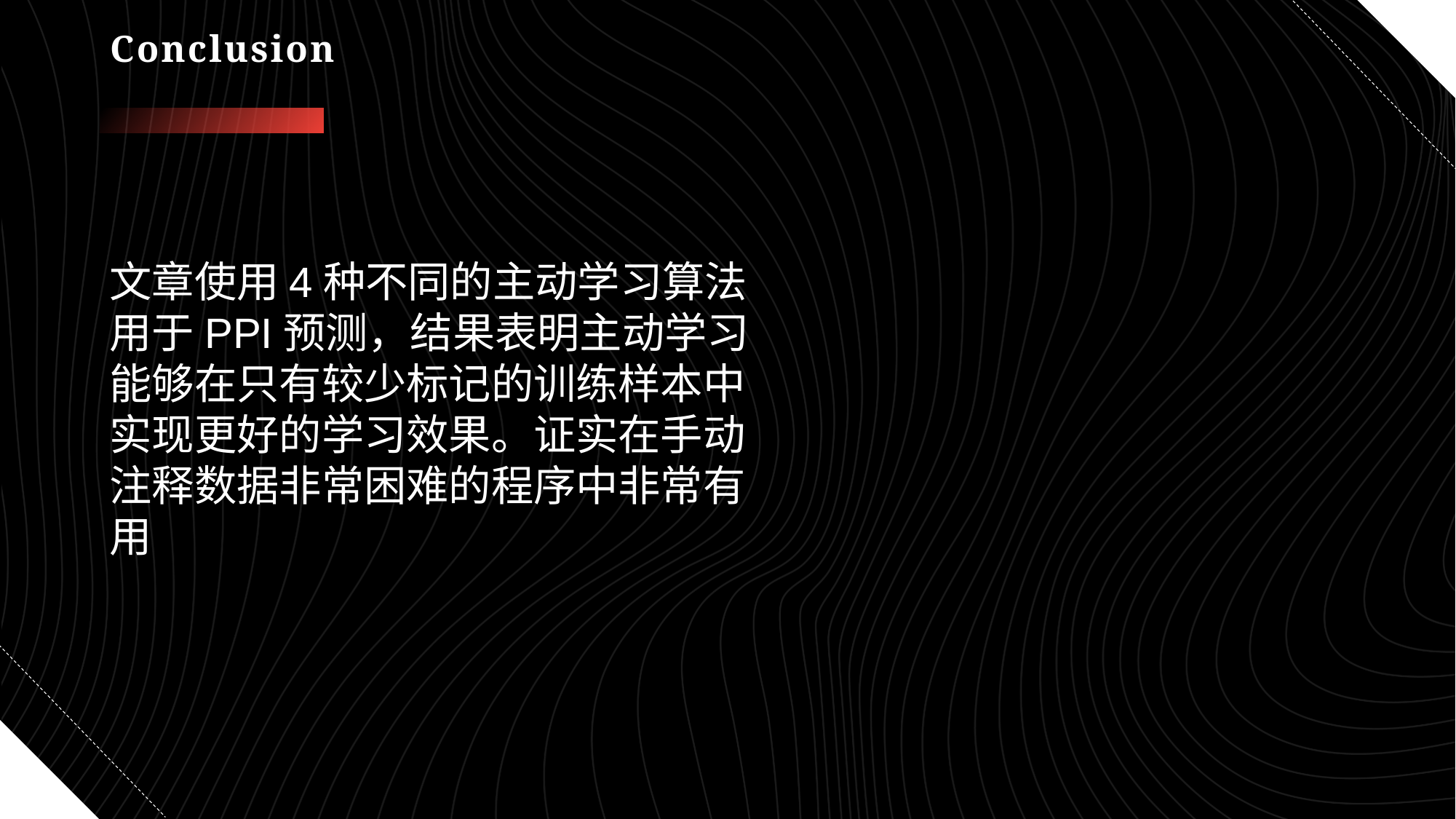

# Conclusion
文章使用4种不同的主动学习算法用于PPI预测，结果表明主动学习能够在只有较少标记的训练样本中实现更好的学习效果。证实在手动注释数据非常困难的程序中非常有用